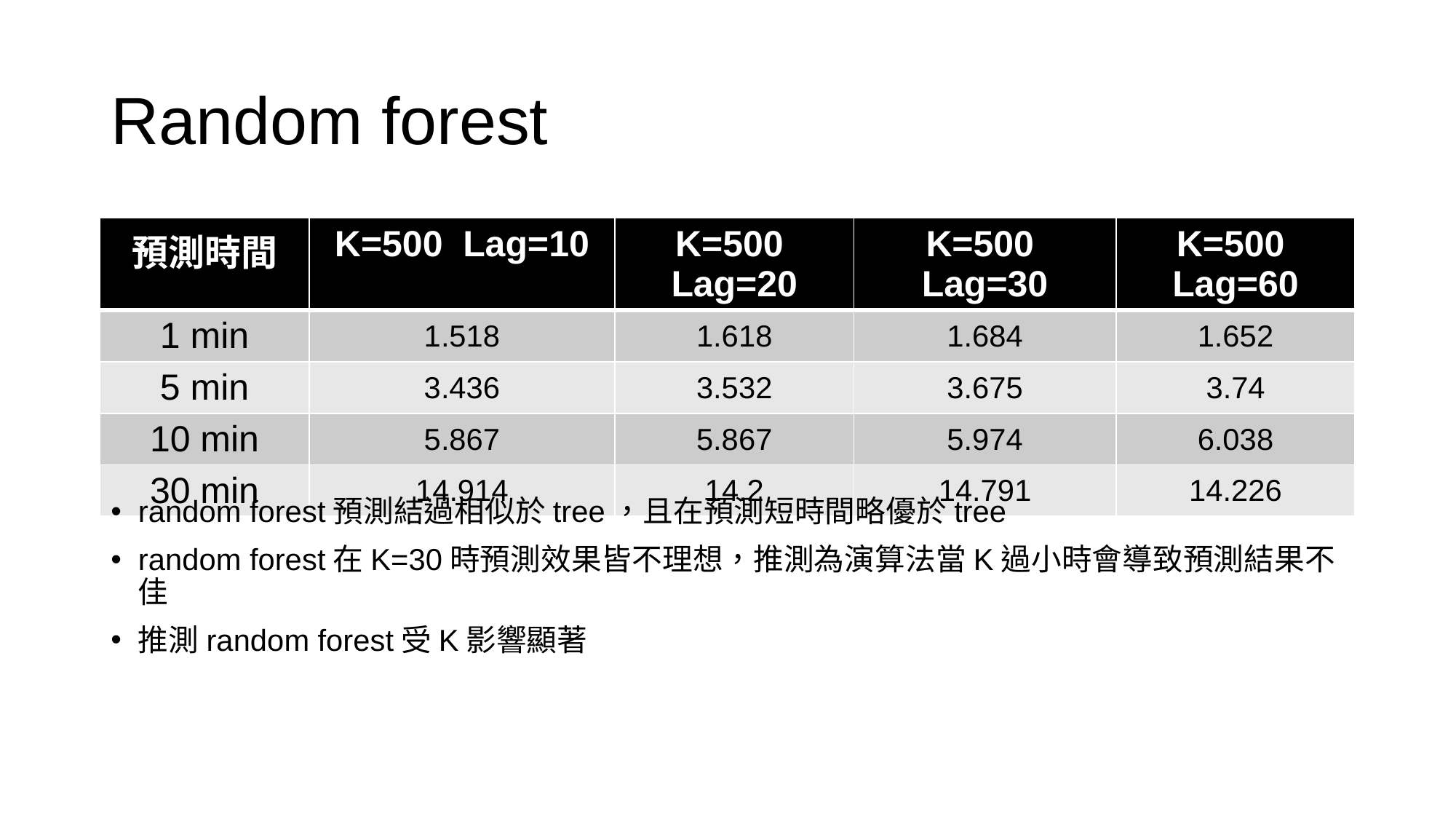

# Random forest
| 預測時間 | K=500 Lag=10 | K=500 Lag=20 | K=500 Lag=30 | K=500 Lag=60 |
| --- | --- | --- | --- | --- |
| 1 min | 1.518 | 1.618 | 1.684 | 1.652 |
| 5 min | 3.436 | 3.532 | 3.675 | 3.74 |
| 10 min | 5.867 | 5.867 | 5.974 | 6.038 |
| 30 min | 14.914 | 14.2 | 14.791 | 14.226 |
random forest預測結過相似於tree，且在預測短時間略優於tree
random forest在K=30時預測效果皆不理想，推測為演算法當K過小時會導致預測結果不佳
推測random forest受K影響顯著